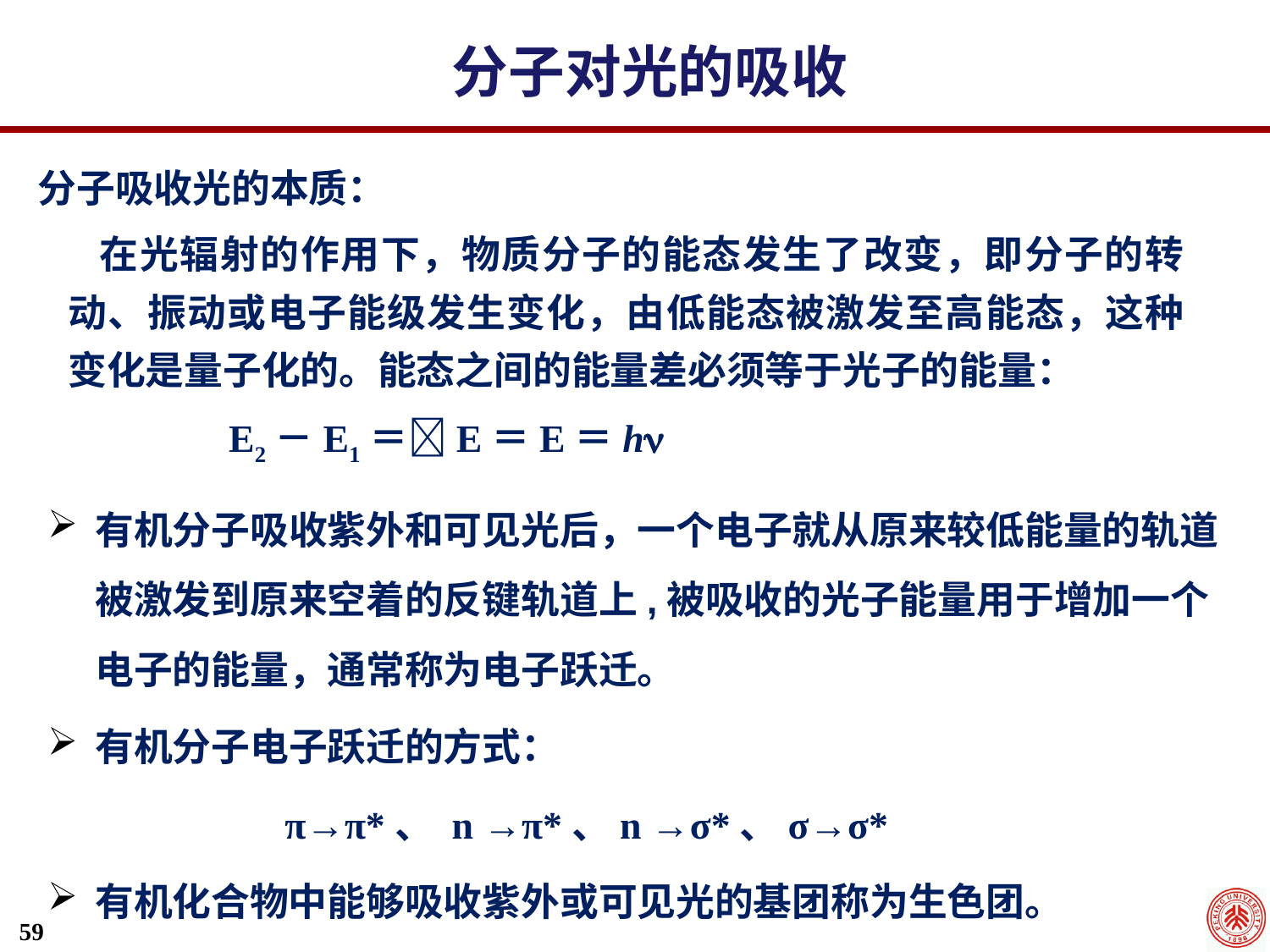

分子对光的吸收

分子吸收光的本质：
  在光辐射的作用下，物质分子的能态发生了改变，即分子的转动、振动或电子能级发生变化，由低能态被激发至高能态，这种变化是量子化的。能态之间的能量差必须等于光子的能量：
         E2－E1＝ΔE＝E＝hν
有机分子吸收紫外和可见光后，一个电子就从原来较低能量的轨道被激发到原来空着的反键轨道上,被吸收的光子能量用于增加一个电子的能量，通常称为电子跃迁。
有机分子电子跃迁的方式：
                      π→π*、 n →π*、n →σ*、σ→σ*
有机化合物中能够吸收紫外或可见光的基团称为生色团。
59